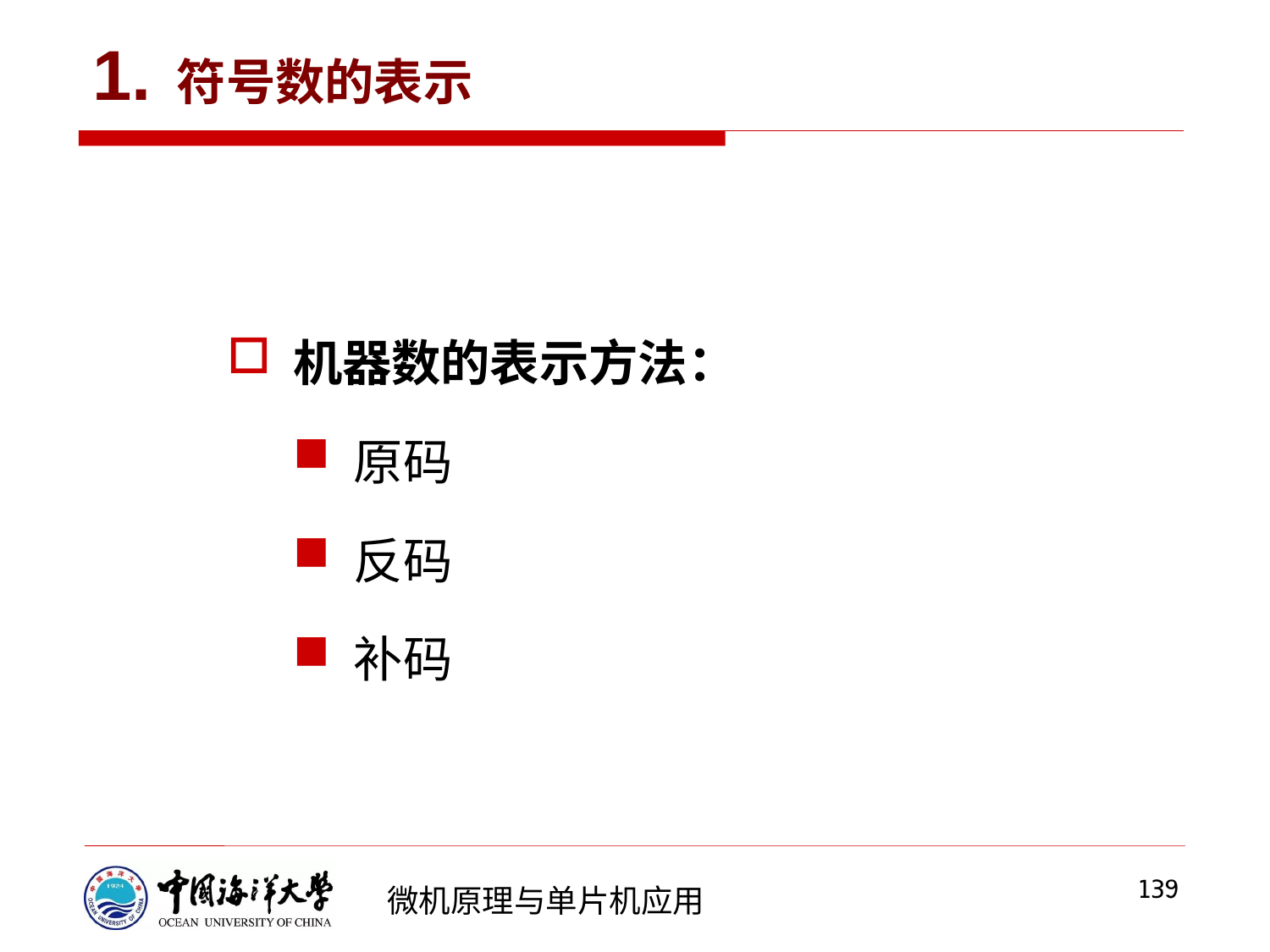

# 1. 符号数的表示
机器数的表示方法：
原码
反码
补码

139